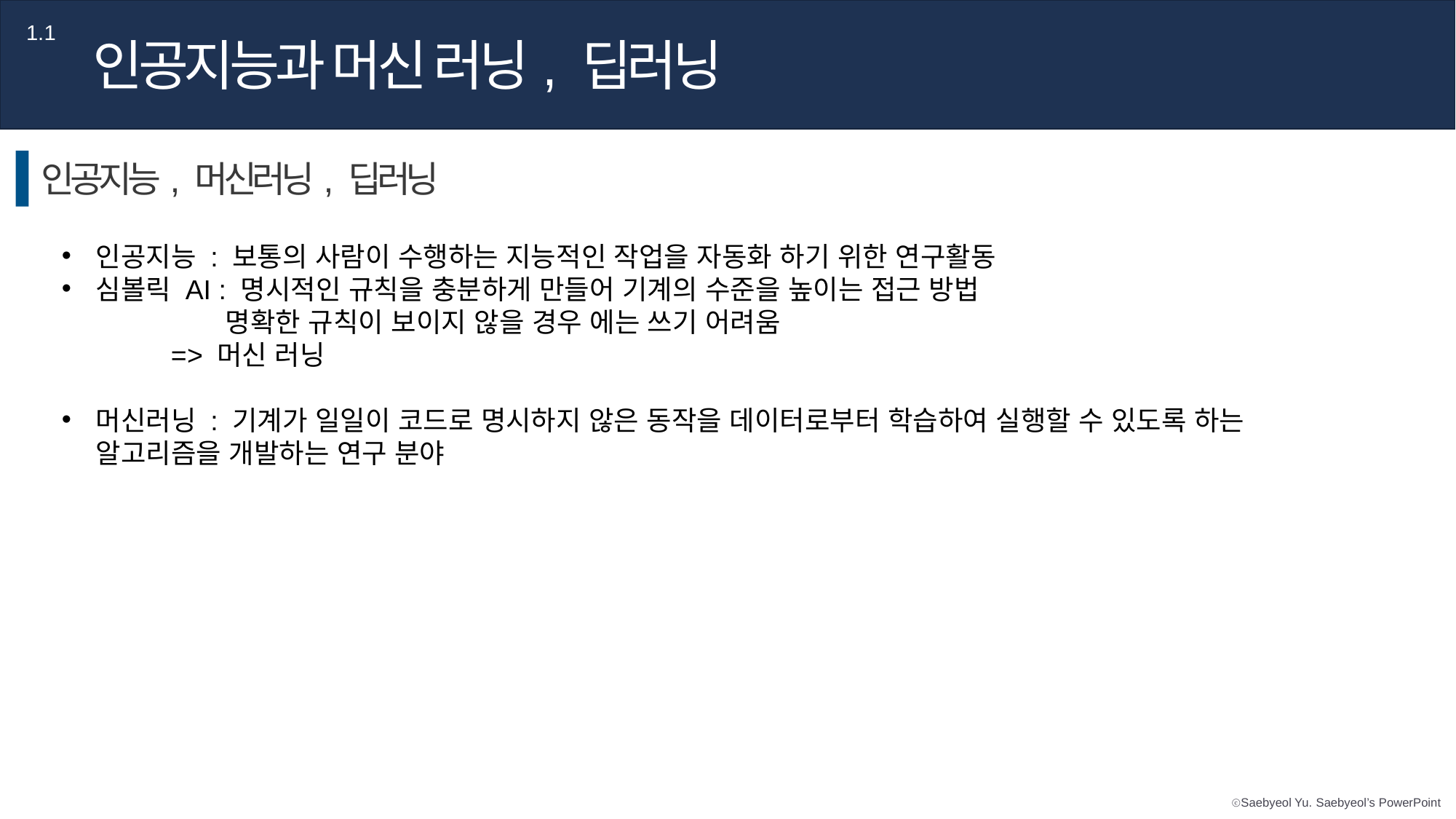

제목을 입력하세요
Part 1,
1.1
인공지능과 머신 러닝, 딥러닝
Lorem Ipsum is simply dummy text of the printing and typesetting industry

인공지능, 머신러닝, 딥러닝
인공지능 : 보통의 사람이 수행하는 지능적인 작업을 자동화 하기 위한 연구활동
심볼릭 AI : 명시적인 규칙을 충분하게 만들어 기계의 수준을 높이는 접근 방법
명확한 규칙이 보이지 않을 경우 에는 쓰기 어려움
	=> 머신 러닝

머신러닝 : 기계가 일일이 코드로 명시하지 않은 동작을 데이터로부터 학습하여 실행할 수 있도록 하는 알고리즘을 개발하는 연구 분야